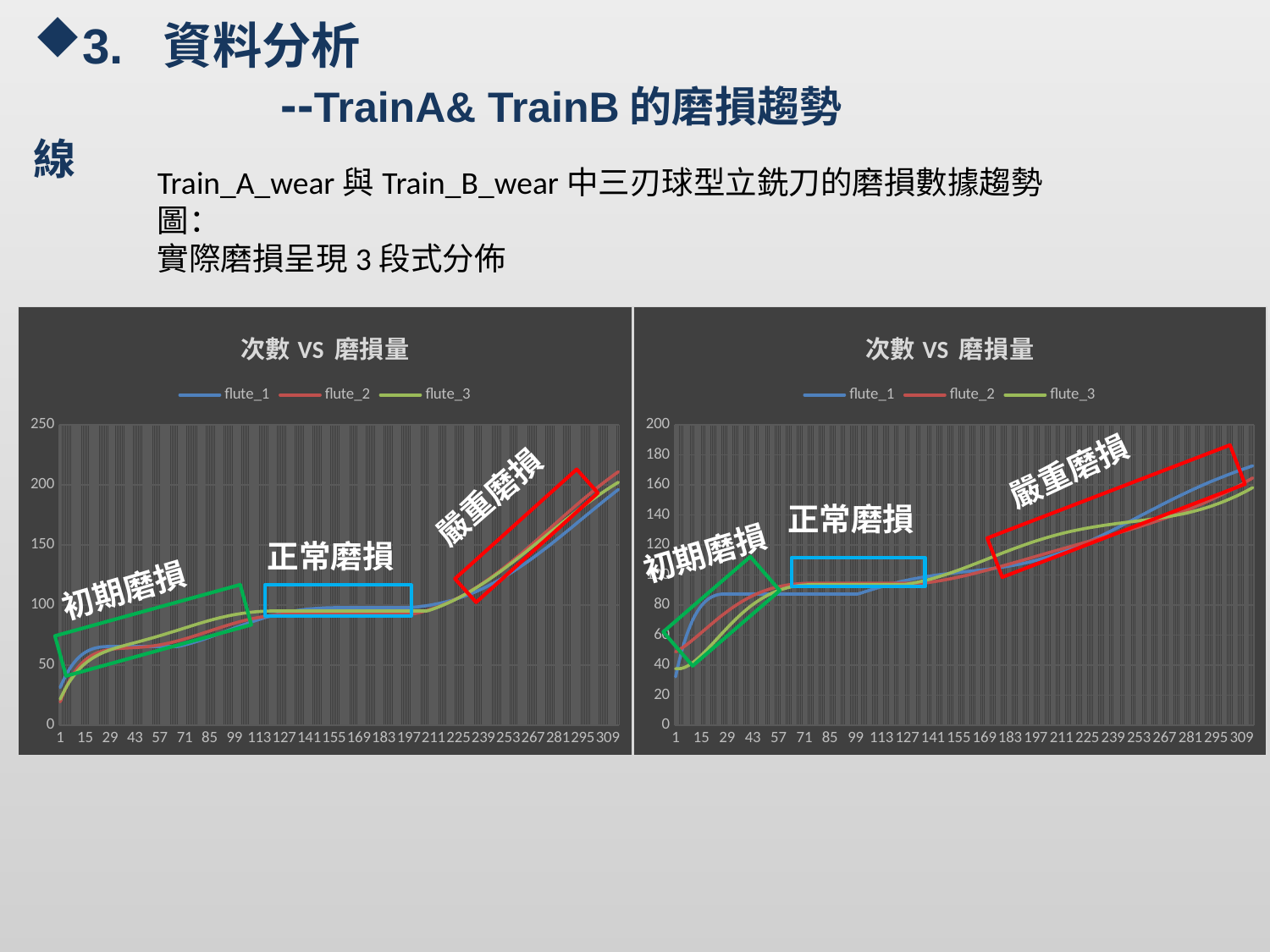

3.  資料分析
                  --TrainA& TrainB的磨損趨勢線
Train_A_wear與Train_B_wear中三刃球型立銑刀的磨損數據趨勢圖：
實際磨損呈現3段式分佈

### Chart: 次數VS 磨損量

| Category | flute_1 | flute_2 | flute_3 |
|---|---|---|---|

### Chart: 次數VS 磨損量

| Category | flute_1 | flute_2 | flute_3 |
|---|---|---|---|
嚴重磨損
嚴重磨損

正常磨損

初期磨損
正常磨損

初期磨損